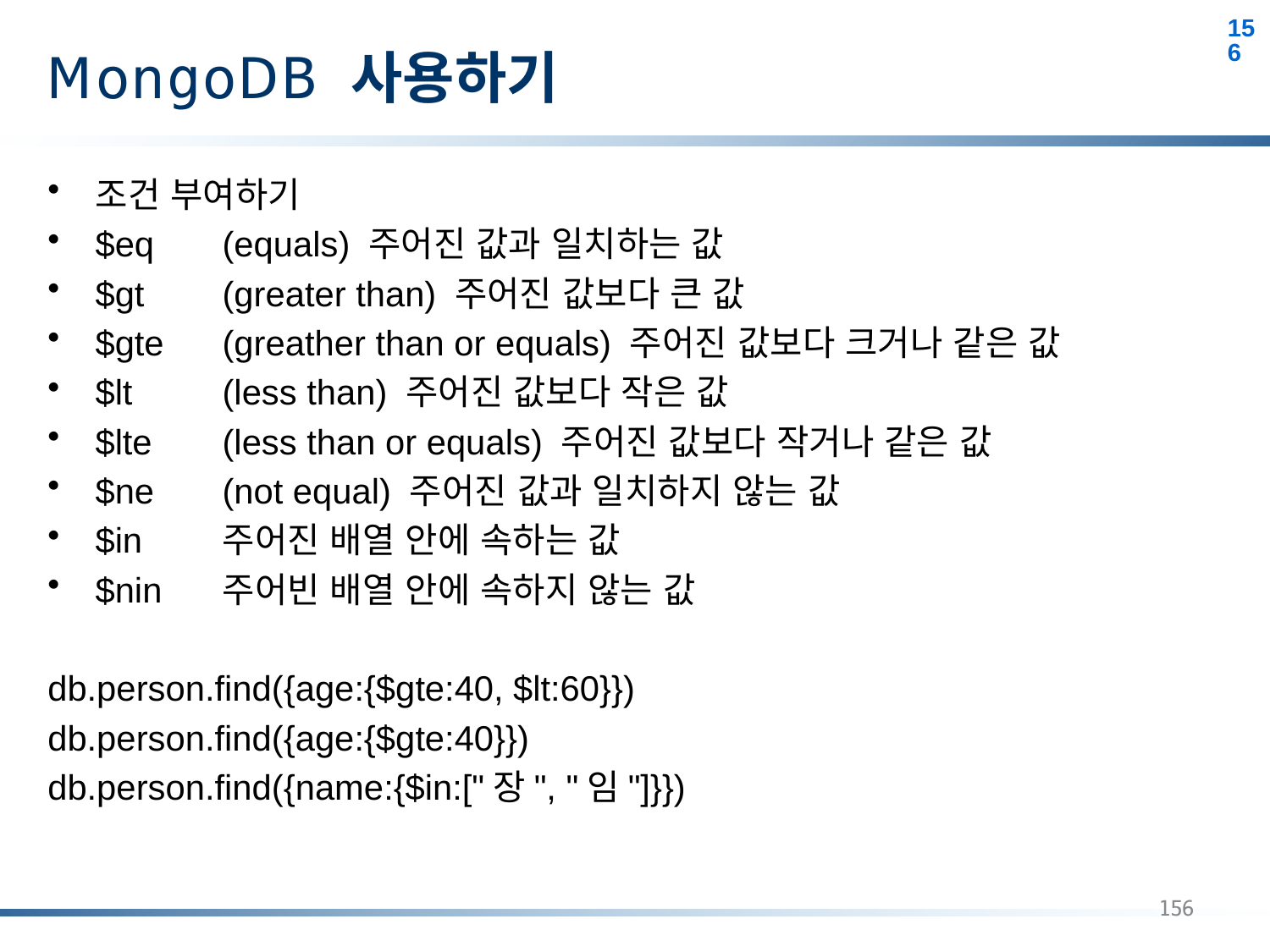

# MongoDB 사용하기
조건 부여하기
$eq	(equals) 주어진 값과 일치하는 값
$gt	(greater than) 주어진 값보다 큰 값
$gte	(greather than or equals) 주어진 값보다 크거나 같은 값
$lt	(less than) 주어진 값보다 작은 값
$lte	(less than or equals) 주어진 값보다 작거나 같은 값
$ne	(not equal) 주어진 값과 일치하지 않는 값
$in	주어진 배열 안에 속하는 값
$nin	주어빈 배열 안에 속하지 않는 값

db.person.find({age:{$gte:40, $lt:60}})
db.person.find({age:{$gte:40}})
db.person.find({name:{$in:["장", "임"]}})

156